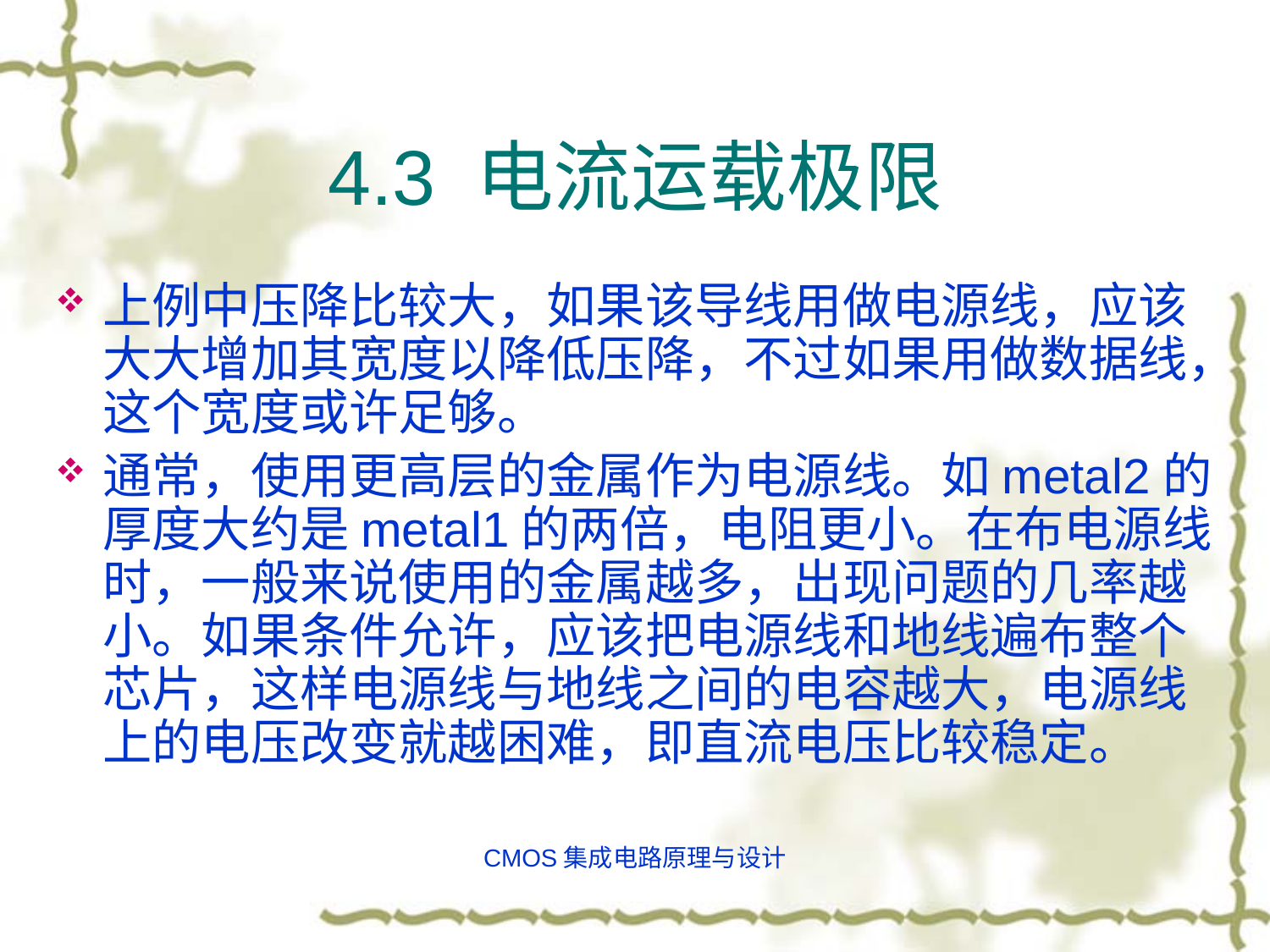

# 4.3 电流运载极限
上例中压降比较大，如果该导线用做电源线，应该大大增加其宽度以降低压降，不过如果用做数据线，这个宽度或许足够。
通常，使用更高层的金属作为电源线。如metal2的厚度大约是metal1的两倍，电阻更小。在布电源线时，一般来说使用的金属越多，出现问题的几率越小。如果条件允许，应该把电源线和地线遍布整个芯片，这样电源线与地线之间的电容越大，电源线上的电压改变就越困难，即直流电压比较稳定。

CMOS集成电路原理与设计
18